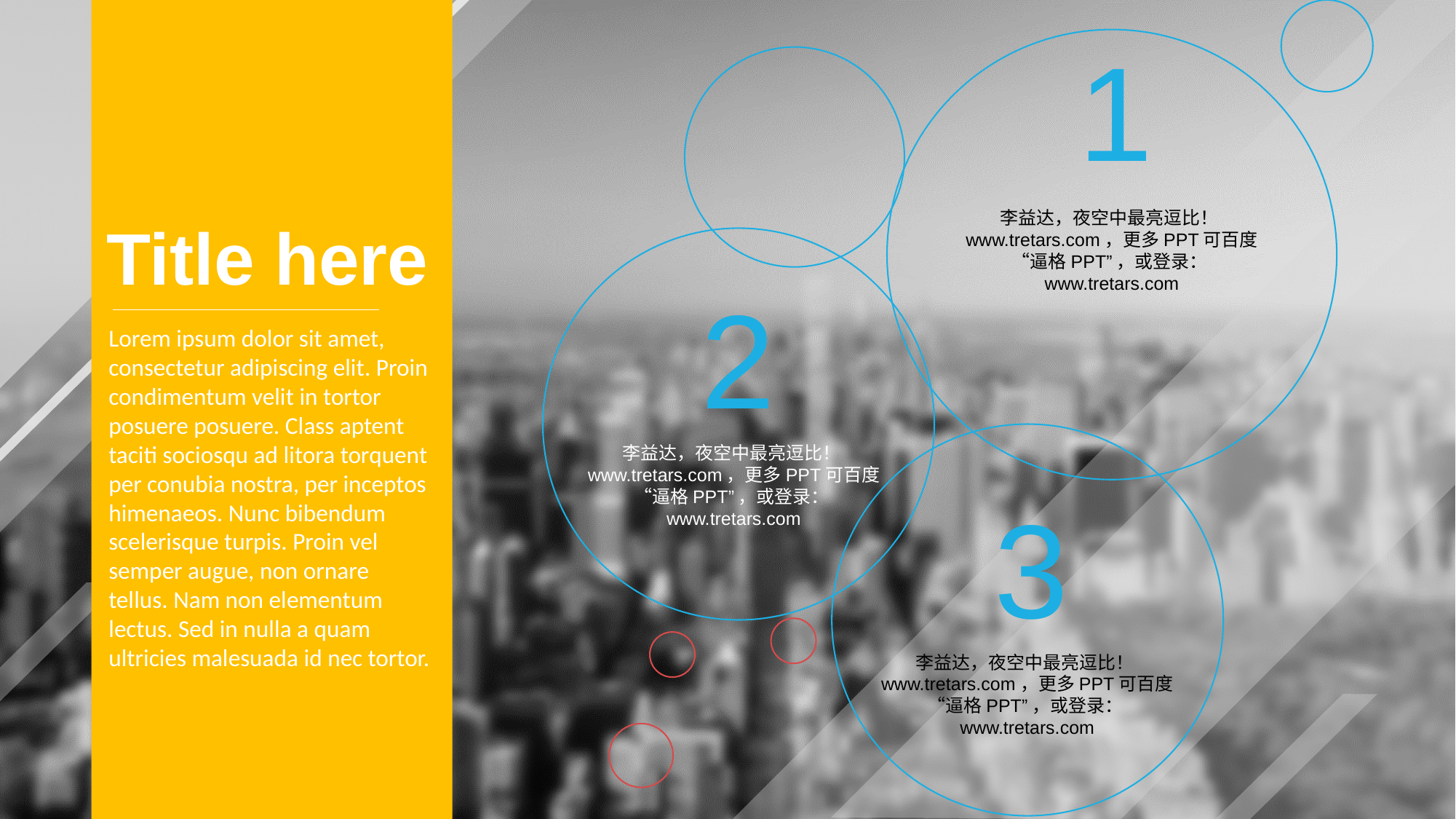

1

李益达，夜空中最亮逗比！www.tretars.com，更多PPT可百度“逼格PPT”，或登录：www.tretars.com
Title here

2
Lorem ipsum dolor sit amet, consectetur adipiscing elit. Proin condimentum velit in tortor posuere posuere. Class aptent taciti sociosqu ad litora torquent per conubia nostra, per inceptos himenaeos. Nunc bibendum scelerisque turpis. Proin vel semper augue, non ornare tellus. Nam non elementum lectus. Sed in nulla a quam ultricies malesuada id nec tortor.

李益达，夜空中最亮逗比！www.tretars.com，更多PPT可百度“逼格PPT”，或登录：www.tretars.com
3

李益达，夜空中最亮逗比！www.tretars.com，更多PPT可百度“逼格PPT”，或登录：www.tretars.com